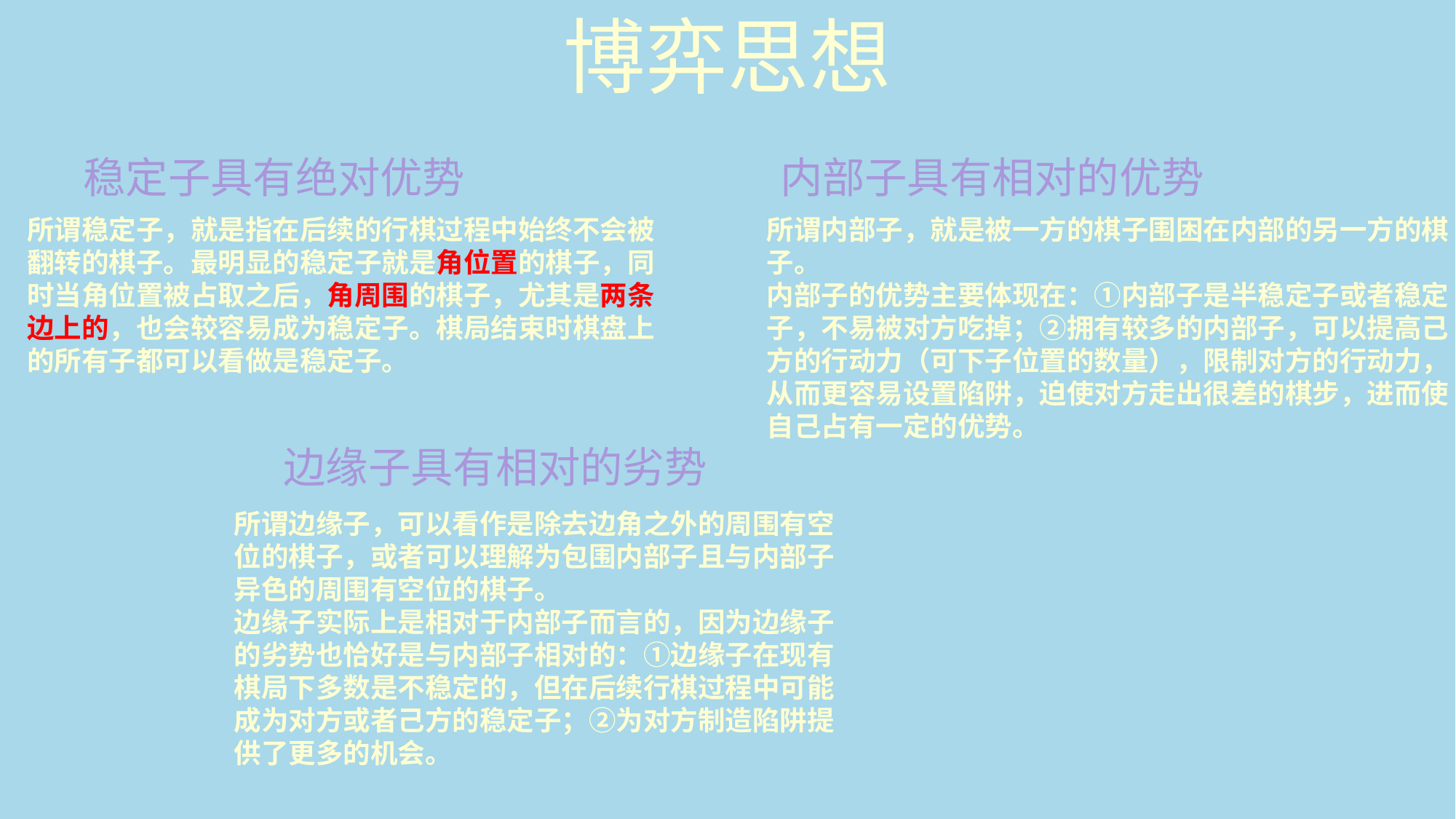

博弈思想
稳定子具有绝对优势
内部子具有相对的优势
所谓稳定子，就是指在后续的行棋过程中始终不会被翻转的棋子。最明显的稳定子就是角位置的棋子，同时当角位置被占取之后，角周围的棋子，尤其是两条边上的，也会较容易成为稳定子。棋局结束时棋盘上的所有子都可以看做是稳定子。
所谓内部子，就是被一方的棋子围困在内部的另一方的棋子。
内部子的优势主要体现在：①内部子是半稳定子或者稳定子，不易被对方吃掉；②拥有较多的内部子，可以提高己方的行动力（可下子位置的数量），限制对方的行动力，从而更容易设置陷阱，迫使对方走出很差的棋步，进而使自己占有一定的优势。

边缘子具有相对的劣势
所谓边缘子，可以看作是除去边角之外的周围有空位的棋子，或者可以理解为包围内部子且与内部子异色的周围有空位的棋子。
边缘子实际上是相对于内部子而言的，因为边缘子的劣势也恰好是与内部子相对的：①边缘子在现有棋局下多数是不稳定的，但在后续行棋过程中可能成为对方或者己方的稳定子；②为对方制造陷阱提供了更多的机会。